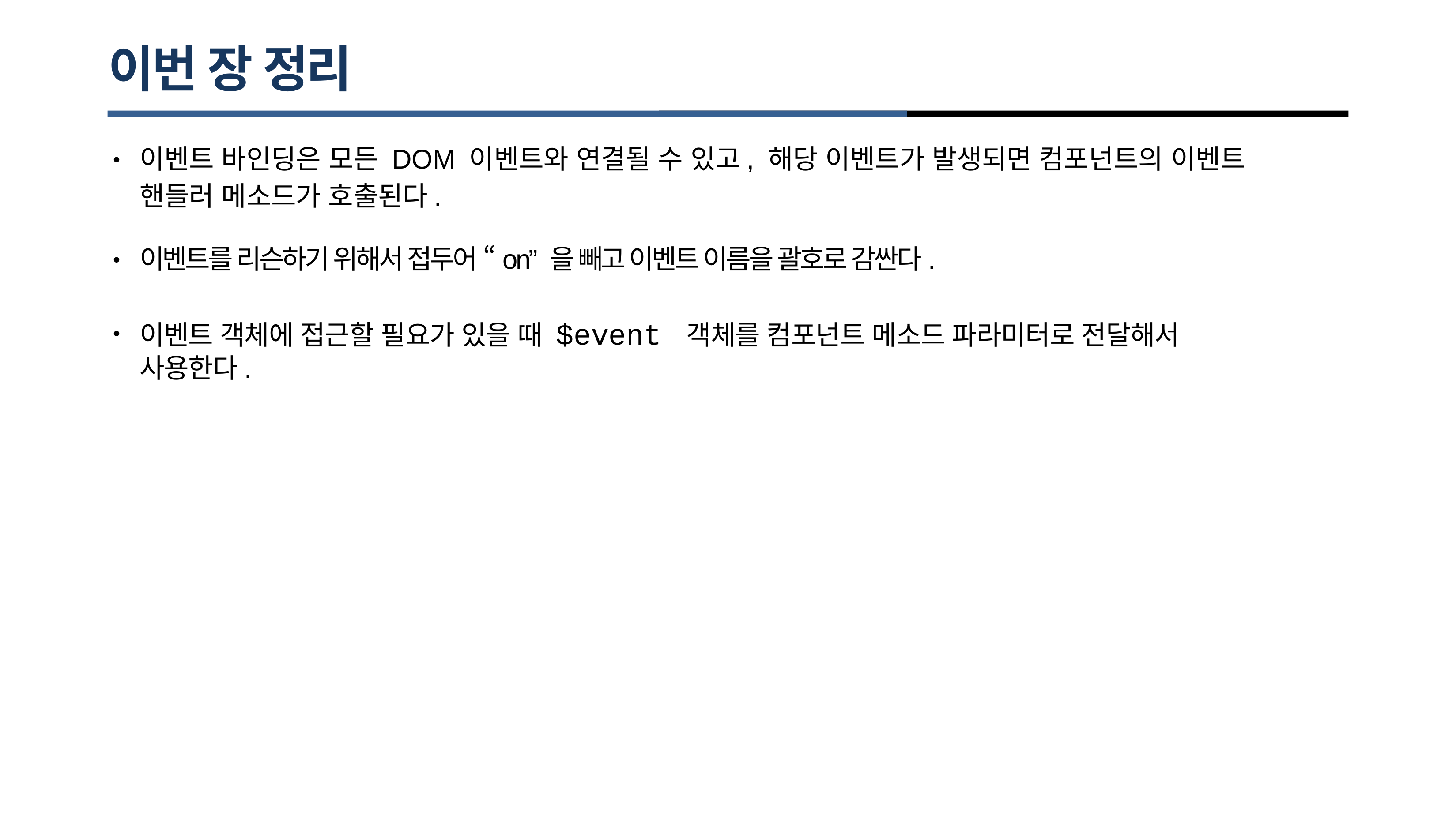

# 이번 장 정리
이벤트 바인딩은 모든 DOM 이벤트와 연결될 수 있고, 해당 이벤트가 발생되면 컴포넌트의 이벤트 핸들러 메소드가 호출된다.
•
이벤트를 리슨하기 위해서 접두어 “on” 을 빼고 이벤트 이름을 괄호로 감싼다.
•
이벤트 객체에 접근할 필요가 있을 때 $event 객체를 컴포넌트 메소드 파라미터로 전달해서 사용한다.
•